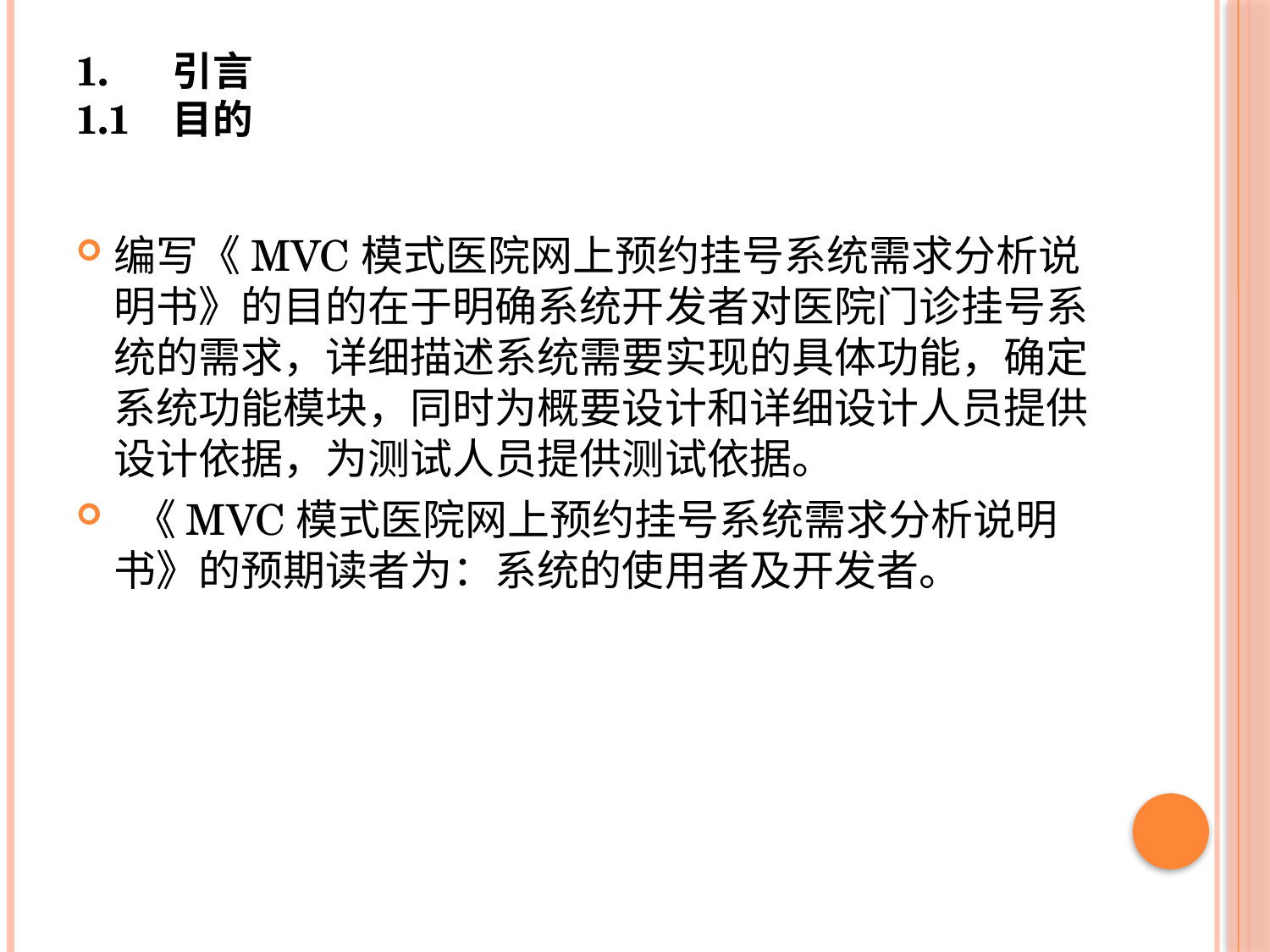

# 1.	引言 1.1	目的
编写《MVC模式医院网上预约挂号系统需求分析说明书》的目的在于明确系统开发者对医院门诊挂号系统的需求，详细描述系统需要实现的具体功能，确定系统功能模块，同时为概要设计和详细设计人员提供设计依据，为测试人员提供测试依据。
 《MVC模式医院网上预约挂号系统需求分析说明书》的预期读者为：系统的使用者及开发者。